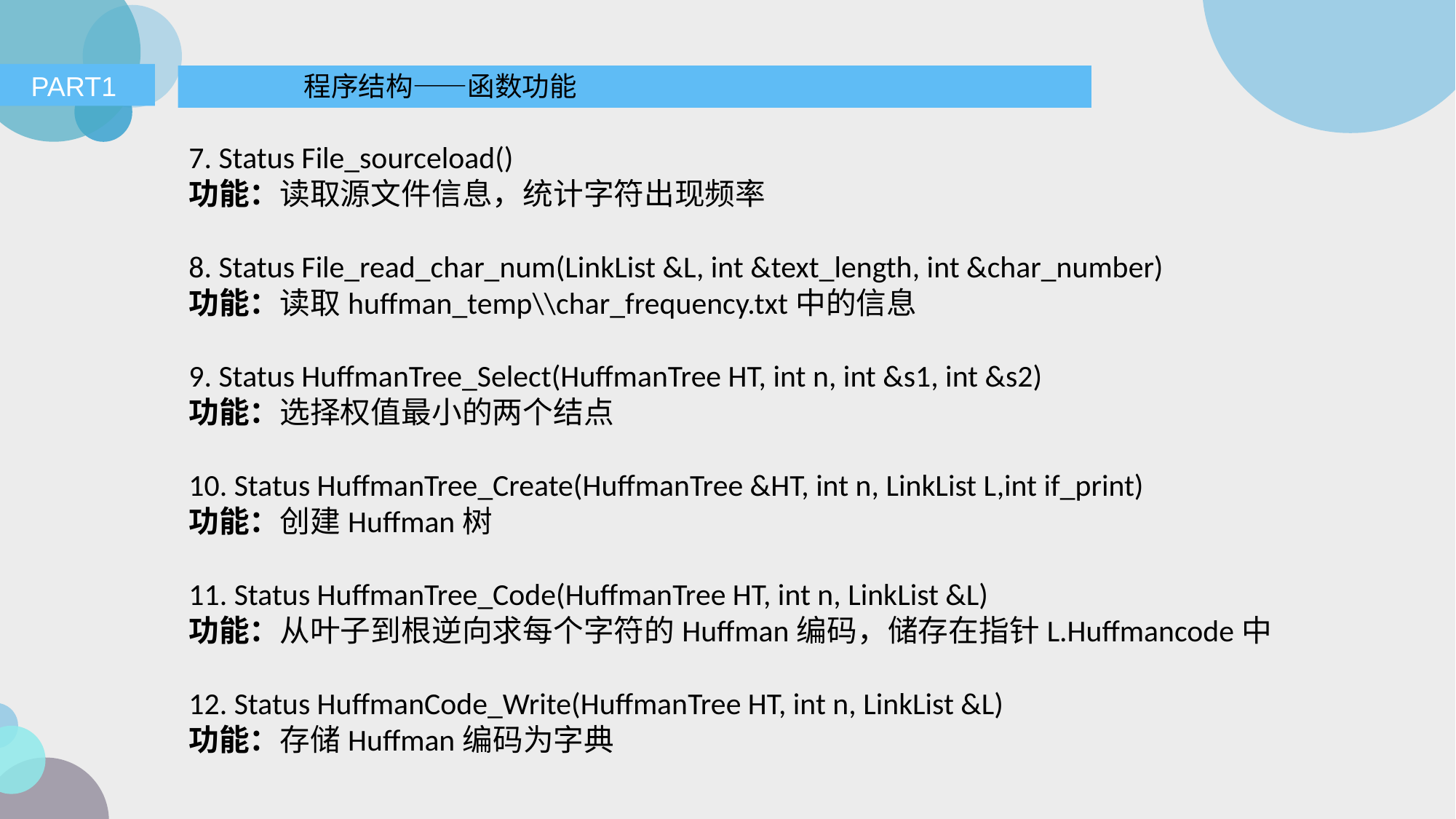

PART1
程序结构——函数功能

7. Status File_sourceload()
功能：读取源文件信息，统计字符出现频率

8. Status File_read_char_num(LinkList &L, int &text_length, int &char_number)
功能：读取huffman_temp\\char_frequency.txt中的信息

9. Status HuffmanTree_Select(HuffmanTree HT, int n, int &s1, int &s2)
功能：选择权值最小的两个结点

10. Status HuffmanTree_Create(HuffmanTree &HT, int n, LinkList L,int if_print)
功能：创建Huffman树

11. Status HuffmanTree_Code(HuffmanTree HT, int n, LinkList &L)
功能：从叶子到根逆向求每个字符的Huffman编码，储存在指针L.Huffmancode中

12. Status HuffmanCode_Write(HuffmanTree HT, int n, LinkList &L)
功能：存储Huffman编码为字典